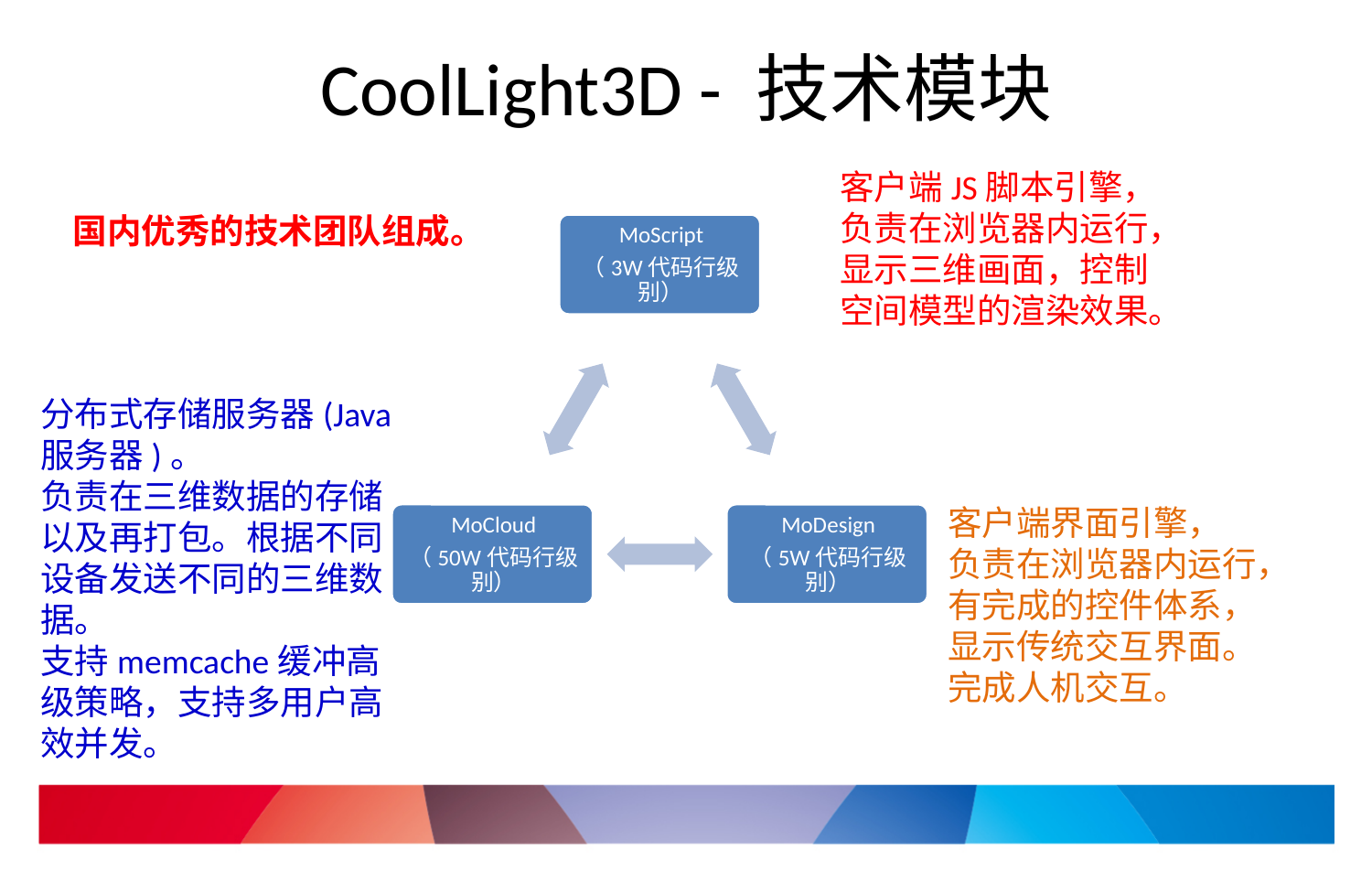

# CoolLight3D - 技术模块
客户端JS脚本引擎，
负责在浏览器内运行，
显示三维画面，控制空间模型的渲染效果。
国内优秀的技术团队组成。
MoScript
（3W代码行级别）

MoDesign
（5W代码行级别）

MoCloud
（50W代码行级别）

分布式存储服务器(Java服务器)。
负责在三维数据的存储以及再打包。根据不同设备发送不同的三维数据。
支持memcache缓冲高级策略，支持多用户高效并发。
客户端界面引擎，
负责在浏览器内运行，
有完成的控件体系，
显示传统交互界面。
完成人机交互。